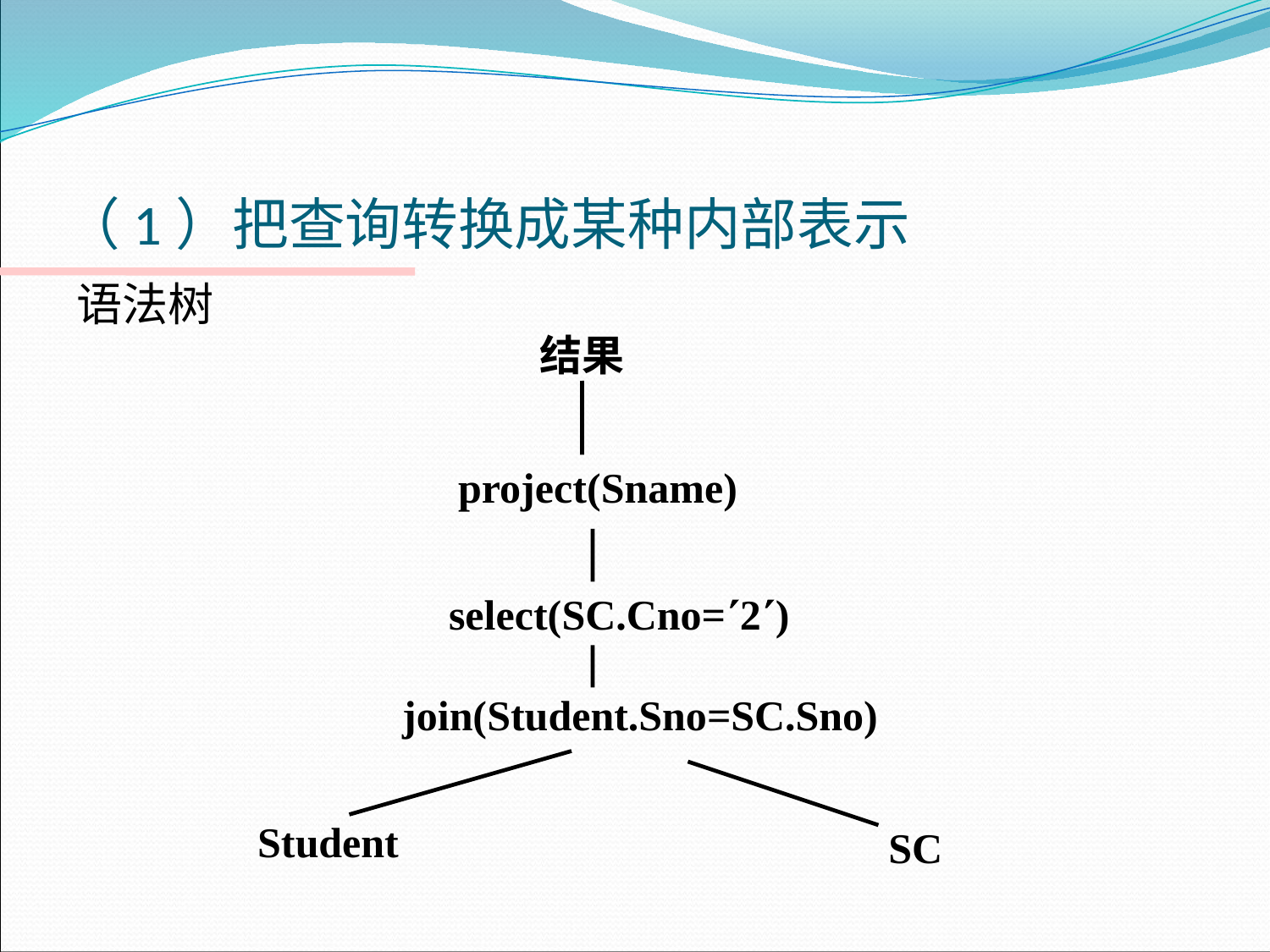

# （1）把查询转换成某种内部表示
语法树
结果

project(Sname)

select(SC.Cno=′2′)

 join(Student.Sno=SC.Sno)

Student
SC

879